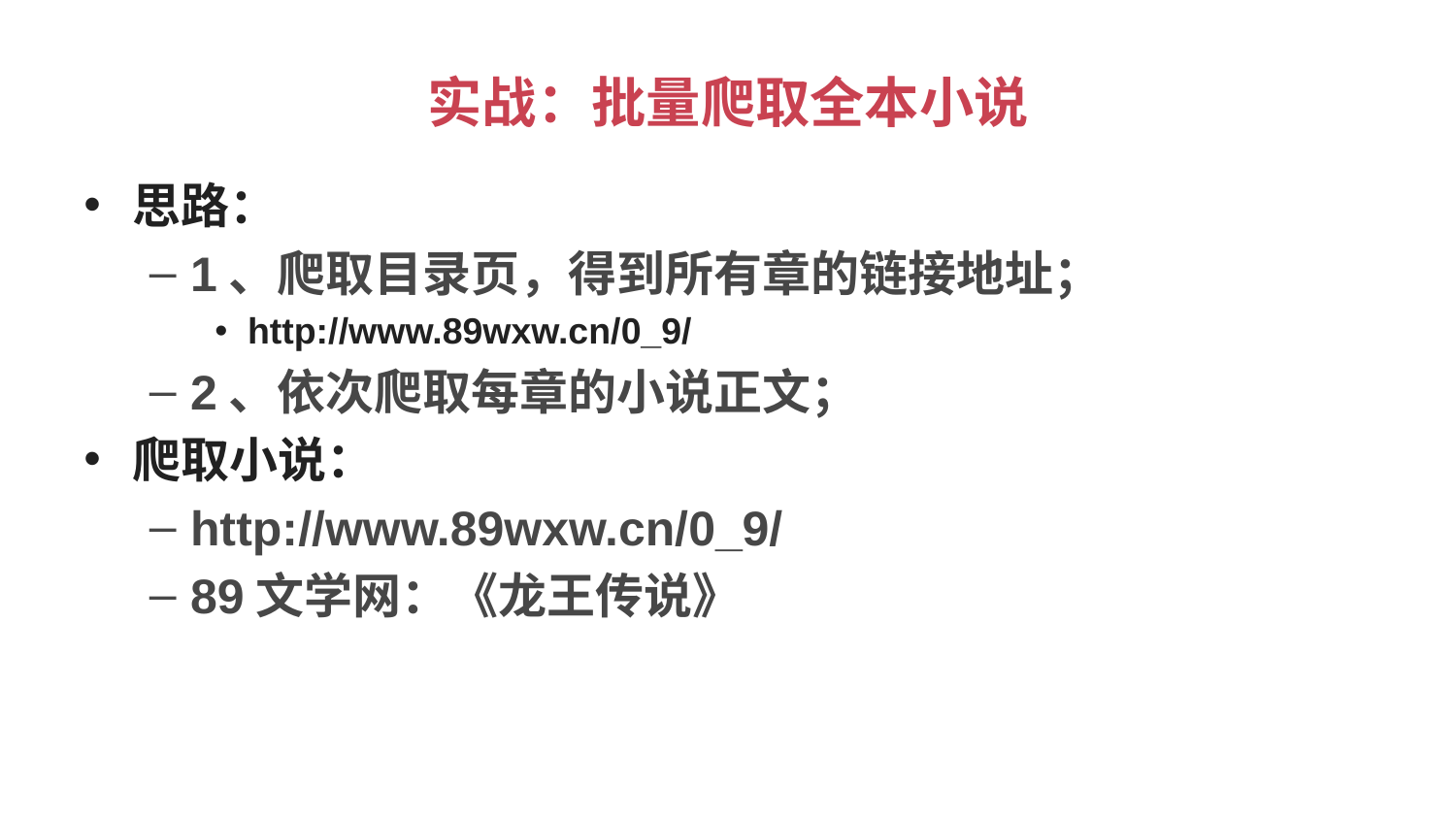

# 实战：批量爬取全本小说
思路：
1、爬取目录页，得到所有章的链接地址；
http://www.89wxw.cn/0_9/
2、依次爬取每章的小说正文；
爬取小说：
http://www.89wxw.cn/0_9/
89文学网：《龙王传说》